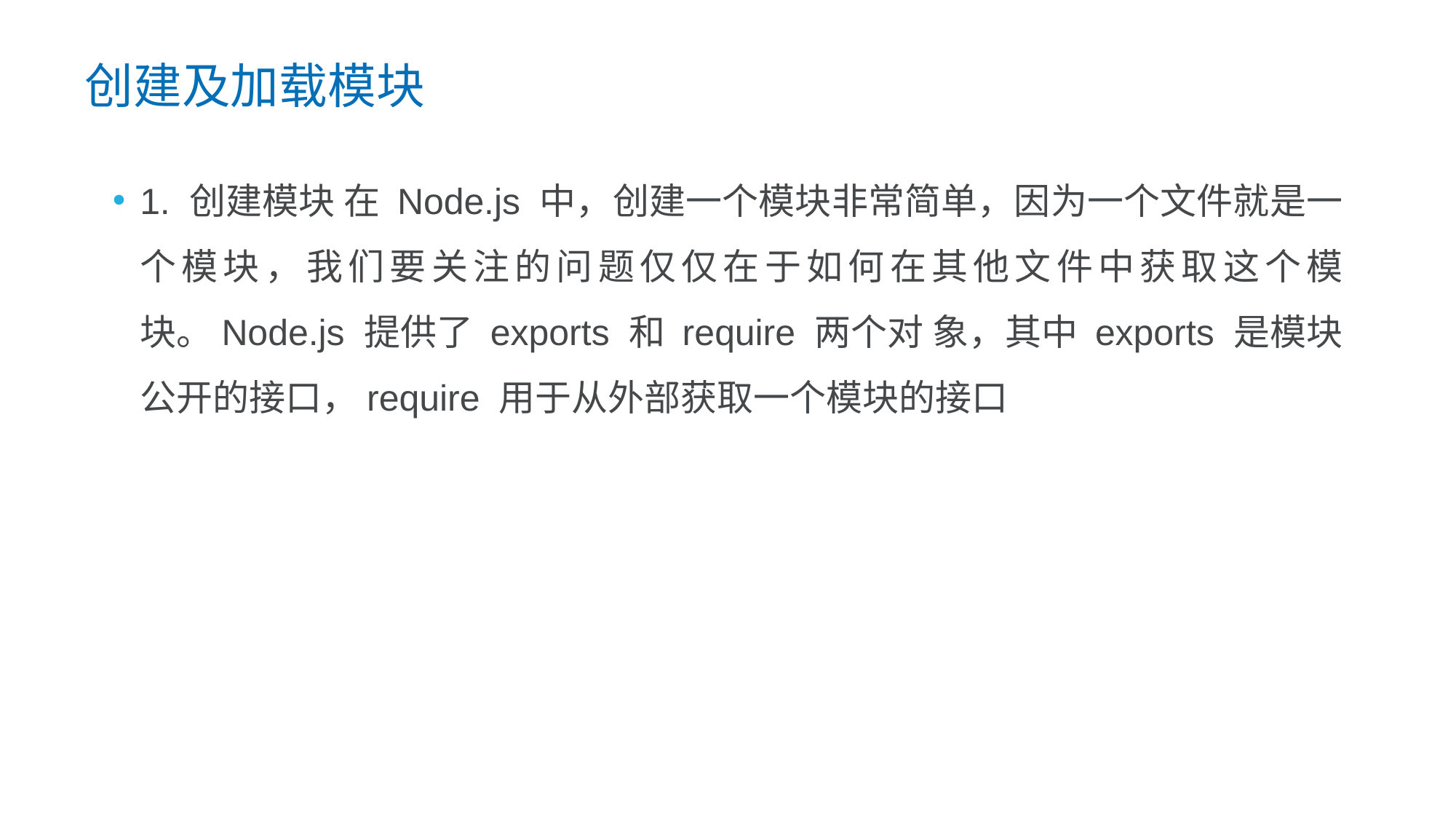

创建及加载模块
1. 创建模块 在 Node.js 中，创建一个模块非常简单，因为一个文件就是一个模块，我们要关注的问题仅仅在于如何在其他文件中获取这个模块。Node.js 提供了 exports 和 require 两个对 象，其中 exports 是模块公开的接口，require 用于从外部获取一个模块的接口